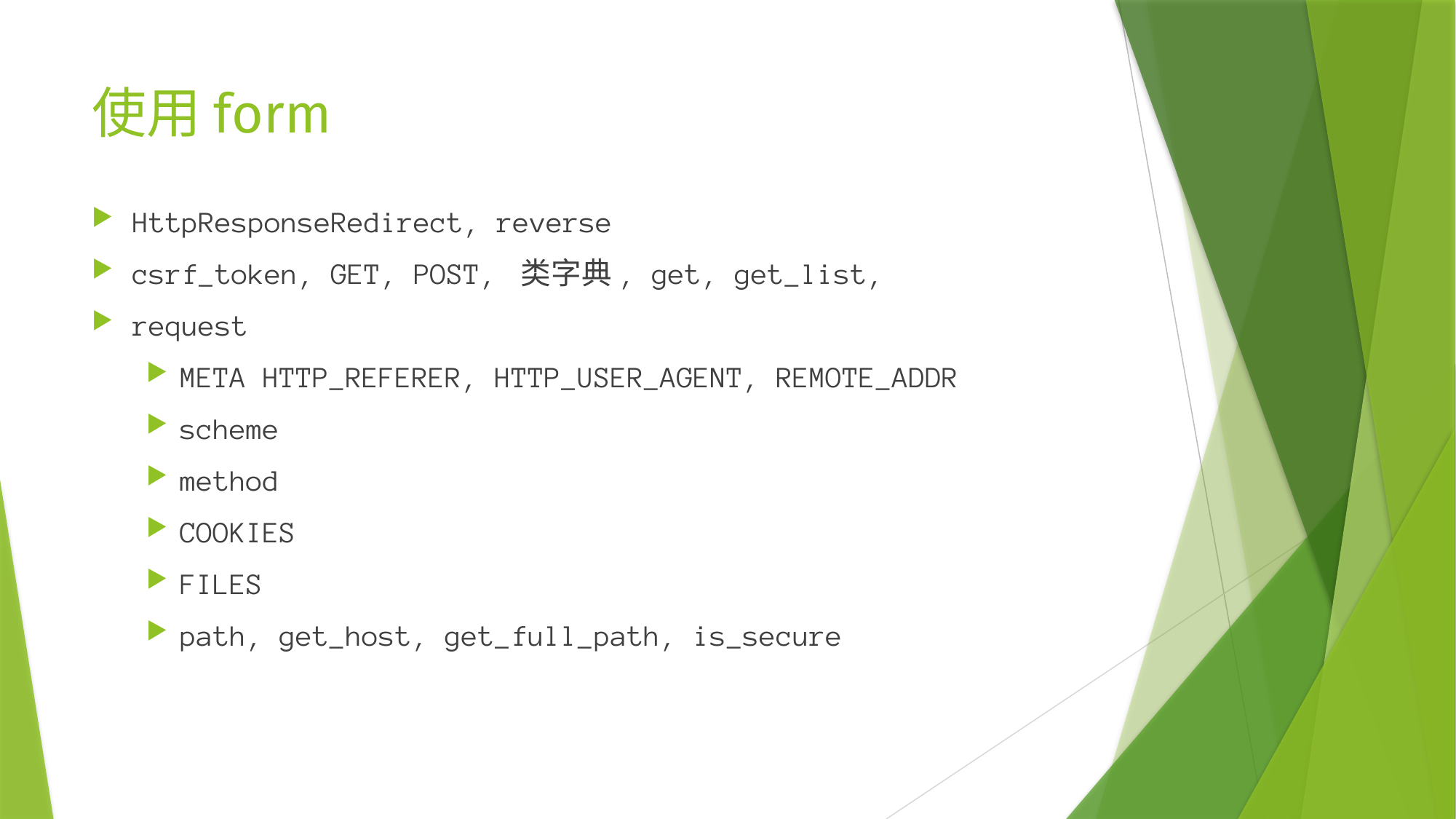

# 使用form
HttpResponseRedirect, reverse
csrf_token, GET, POST, 类字典, get, get_list,
request
META HTTP_REFERER, HTTP_USER_AGENT, REMOTE_ADDR
scheme
method
COOKIES
FILES
path, get_host, get_full_path, is_secure